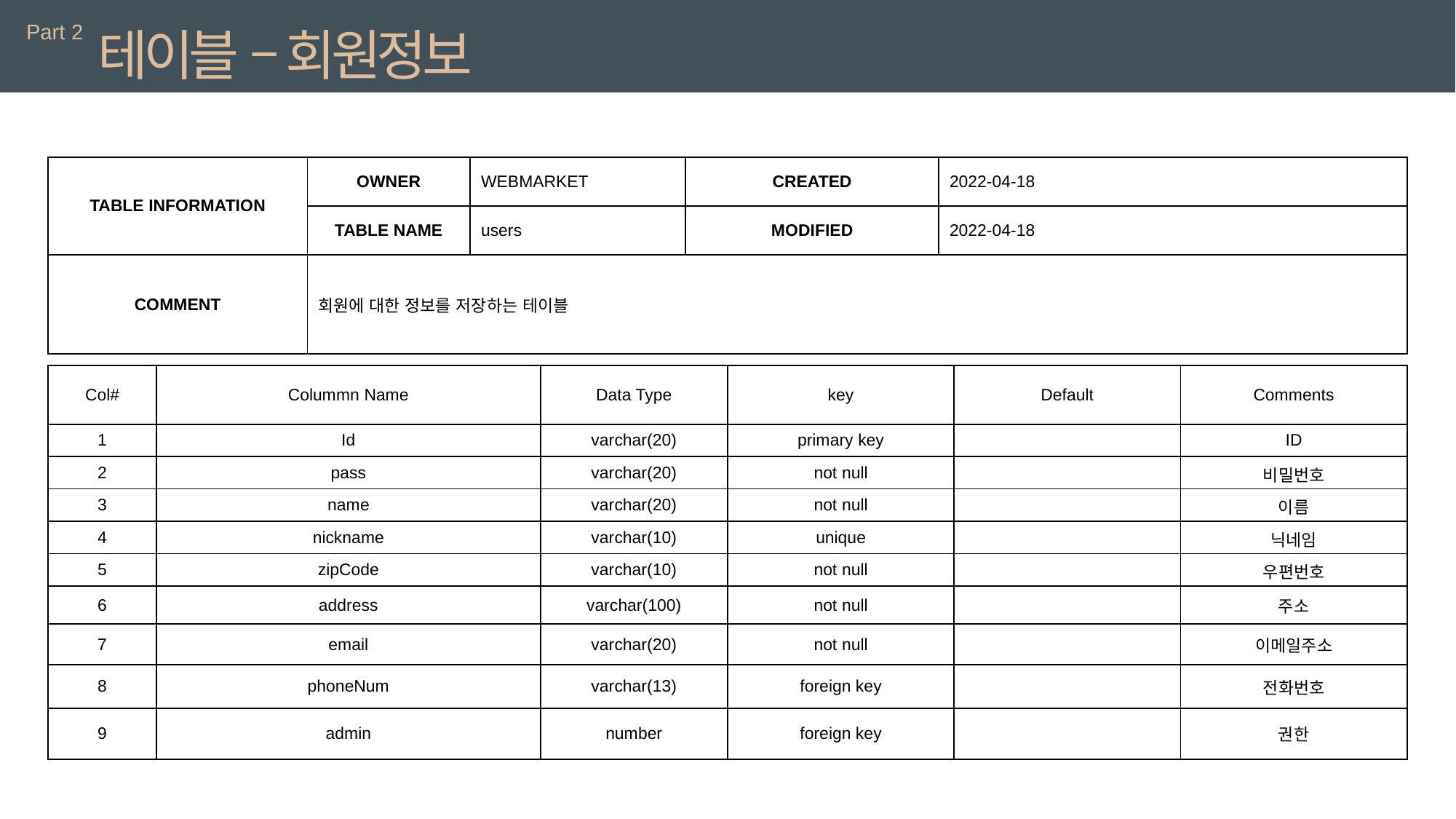

Part 2
테이블 – 회원정보
| TABLE INFORMATION | OWNER | WEBMARKET | CREATED | 2022-04-18 |
| --- | --- | --- | --- | --- |
|  | TABLE NAME | users | MODIFIED | 2022-04-18 |
| COMMENT | 회원에 대한 정보를 저장하는 테이블 |  |  |  |
| Col# | Colummn Name | Data Type | key | Default | Comments |
| --- | --- | --- | --- | --- | --- |
| 1 | Id | varchar(20) | primary key |  | ID |
| 2 | pass | varchar(20) | not null |  | 비밀번호 |
| 3 | name | varchar(20) | not null |  | 이름 |
| 4 | nickname | varchar(10) | unique |  | 닉네임 |
| 5 | zipCode | varchar(10) | not null |  | 우편번호 |
| 6 | address | varchar(100) | not null |  | 주소 |
| 7 | email | varchar(20) | not null |  | 이메일주소 |
| 8 | phoneNum | varchar(13) | foreign key |  | 전화번호 |
| 9 | admin | number | foreign key |  | 권한 |